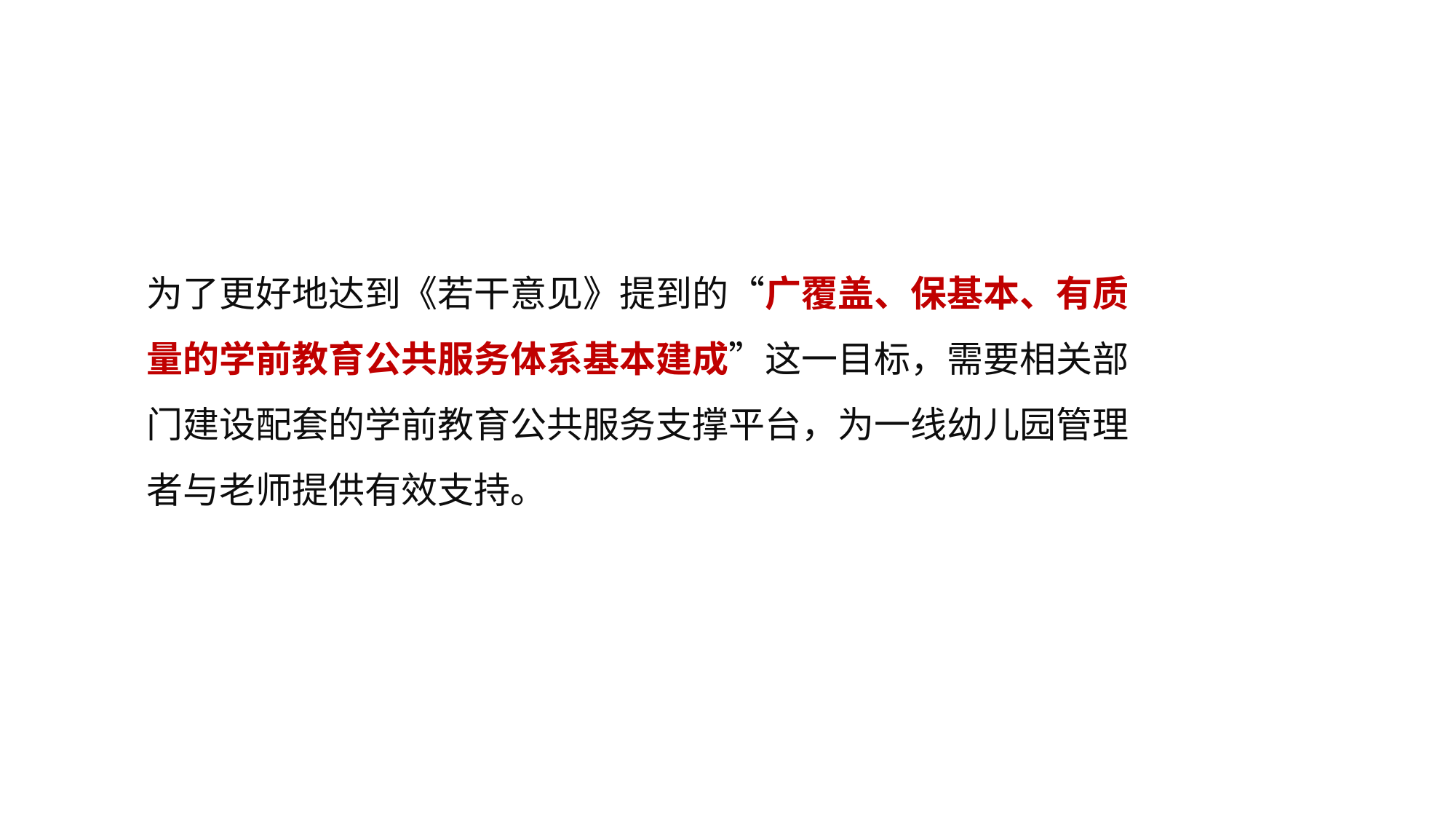

为了更好地达到《若干意见》提到的“广覆盖、保基本、有质量的学前教育公共服务体系基本建成”这一目标，需要相关部门建设配套的学前教育公共服务支撑平台，为一线幼儿园管理者与老师提供有效支持。